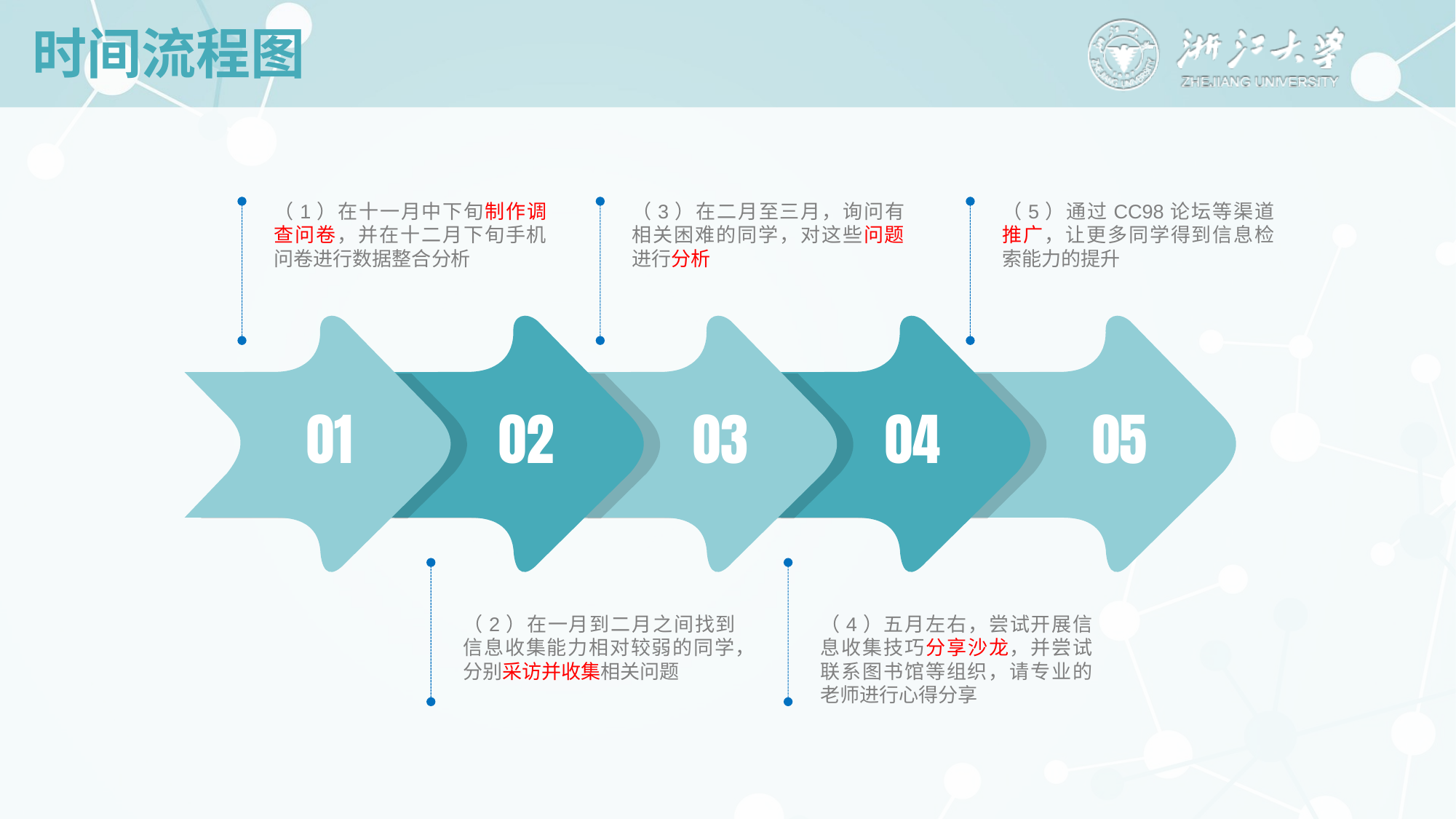

# 时间流程图
（1）在十一月中下旬制作调查问卷，并在十二月下旬手机问卷进行数据整合分析
（3）在二月至三月，询问有相关困难的同学，对这些问题进行分析
（5）通过CC98论坛等渠道推广，让更多同学得到信息检索能力的提升

01

02

03

04

05
（2）在一月到二月之间找到信息收集能力相对较弱的同学，分别采访并收集相关问题
（4）五月左右，尝试开展信息收集技巧分享沙龙，并尝试联系图书馆等组织，请专业的老师进行心得分享